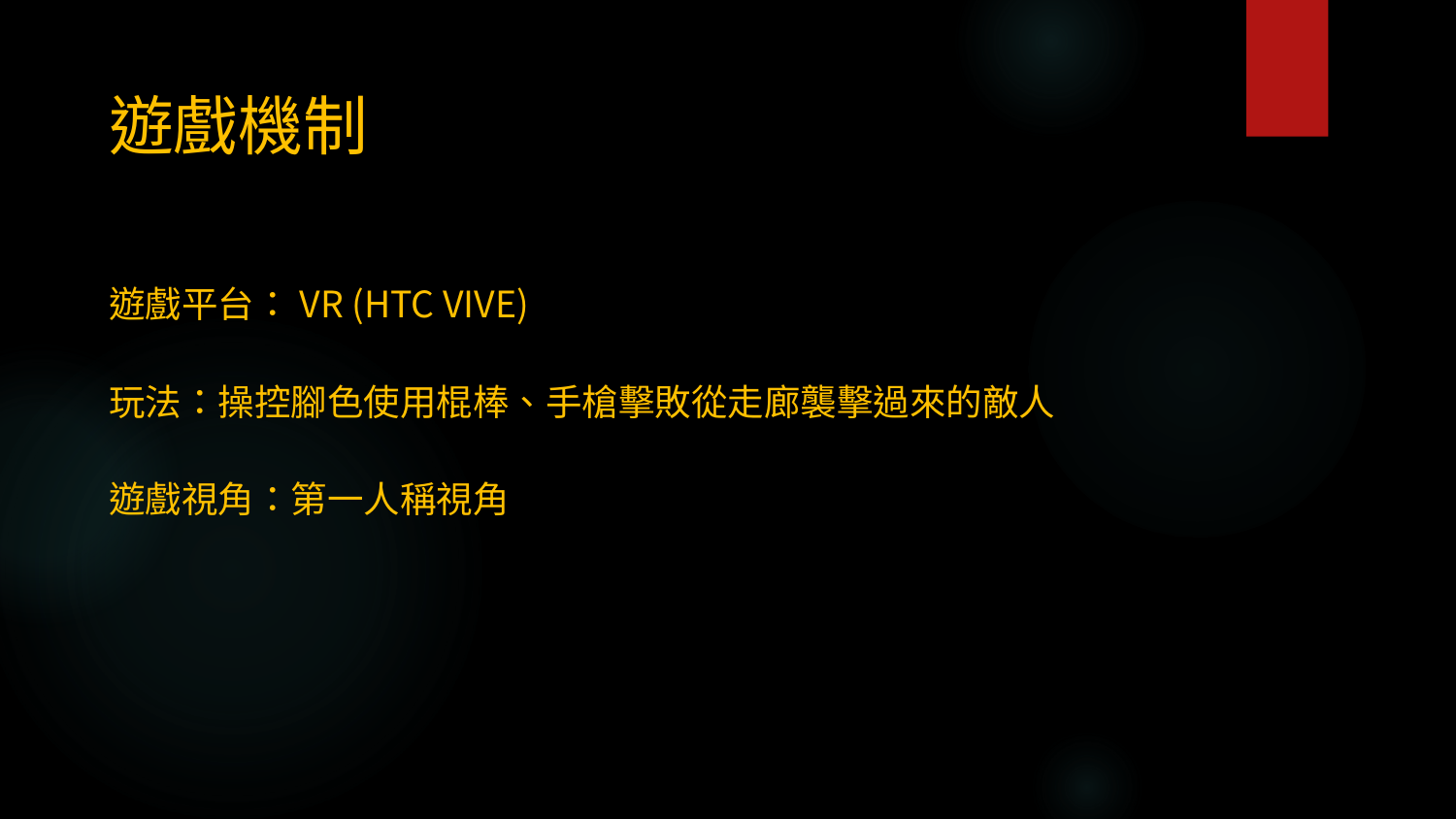

# 遊戲機制
遊戲平台：VR (HTC VIVE)
玩法：操控腳色使用棍棒、手槍擊敗從走廊襲擊過來的敵人
遊戲視角：第一人稱視角